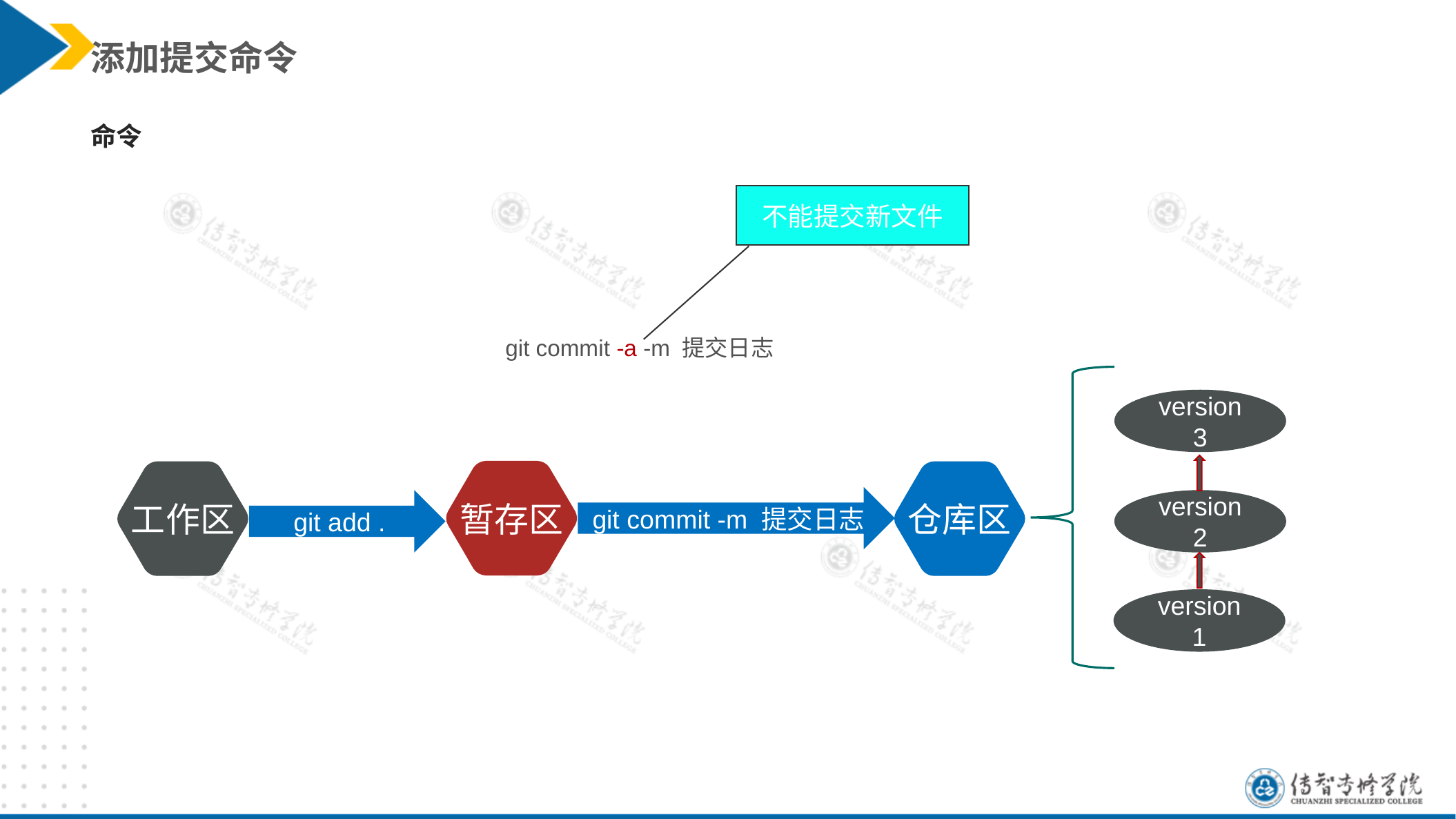

添加提交命令

命令
不能提交新文件

git commit -a -m 提交日志

version 3

version 2

version 1
暂存区
工作区
仓库区
git commit -m 提交日志
git add .